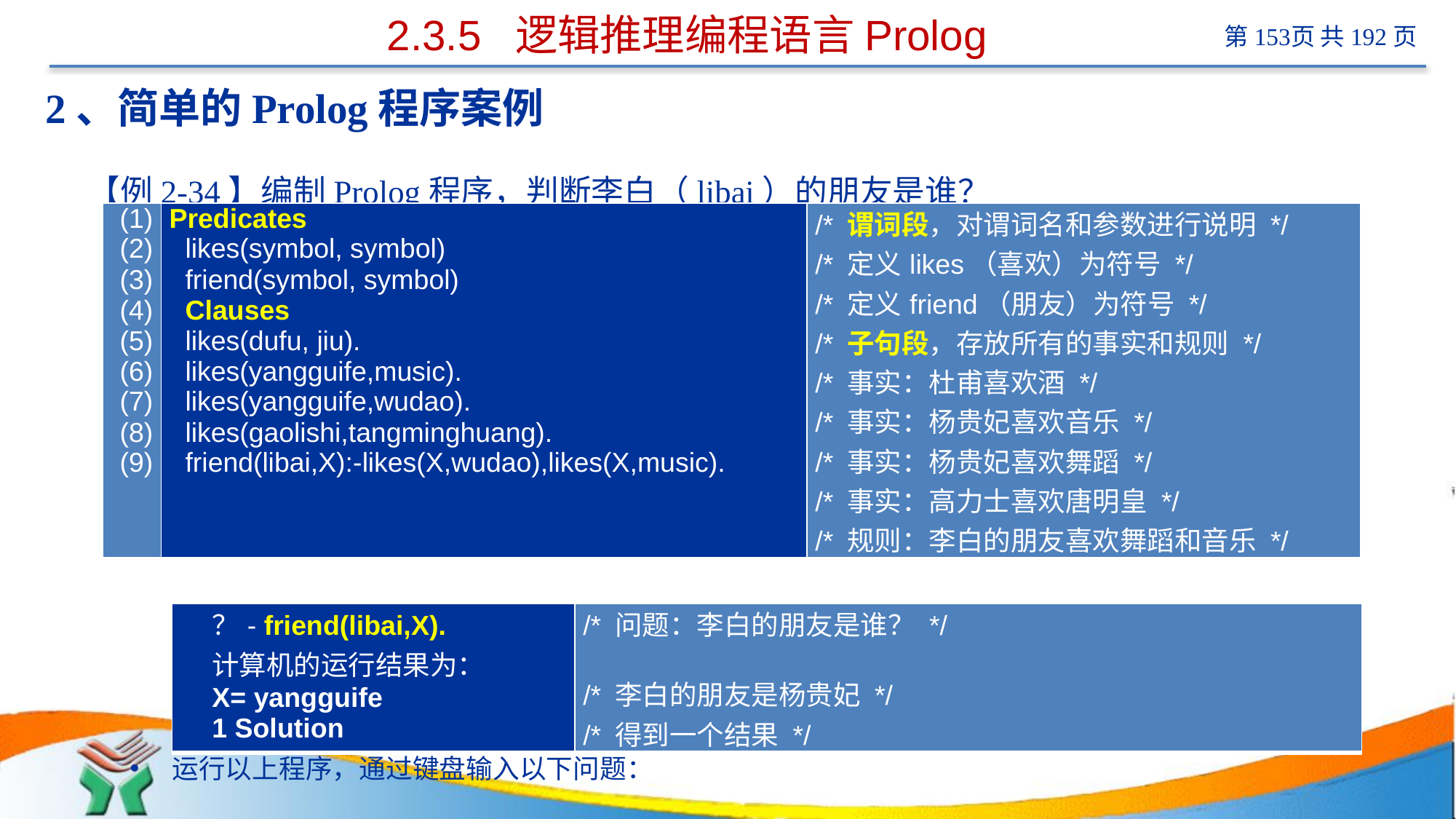

# 2.3.5  逻辑推理编程语言Prolog
2、简单的Prolog程序案例

【例2-34】编制Prolog程序，判断李白（libai）的朋友是谁？

运行以上程序，通过键盘输入以下问题：
| (1) (2) (3) (4) (5) (6) (7) (8) (9) | Predicates likes(symbol, symbol) friend(symbol, symbol) Clauses likes(dufu, jiu). likes(yangguife,music). likes(yangguife,wudao). likes(gaolishi,tangminghuang). friend(libai,X):-likes(X,wudao),likes(X,music). | /\* 谓词段，对谓词名和参数进行说明 \*/ /\* 定义likes（喜欢）为符号 \*/ /\* 定义friend（朋友）为符号 \*/ /\* 子句段，存放所有的事实和规则 \*/ /\* 事实：杜甫喜欢酒 \*/ /\* 事实：杨贵妃喜欢音乐 \*/ /\* 事实：杨贵妃喜欢舞蹈 \*/ /\* 事实：高力士喜欢唐明皇 \*/ /\* 规则：李白的朋友喜欢舞蹈和音乐 \*/ |
| --- | --- | --- |
| ？- friend(libai,X). 计算机的运行结果为： X= yangguife 1 Solution | /\* 问题：李白的朋友是谁？ \*/   /\* 李白的朋友是杨贵妃 \*/ /\* 得到一个结果 \*/ |
| --- | --- |